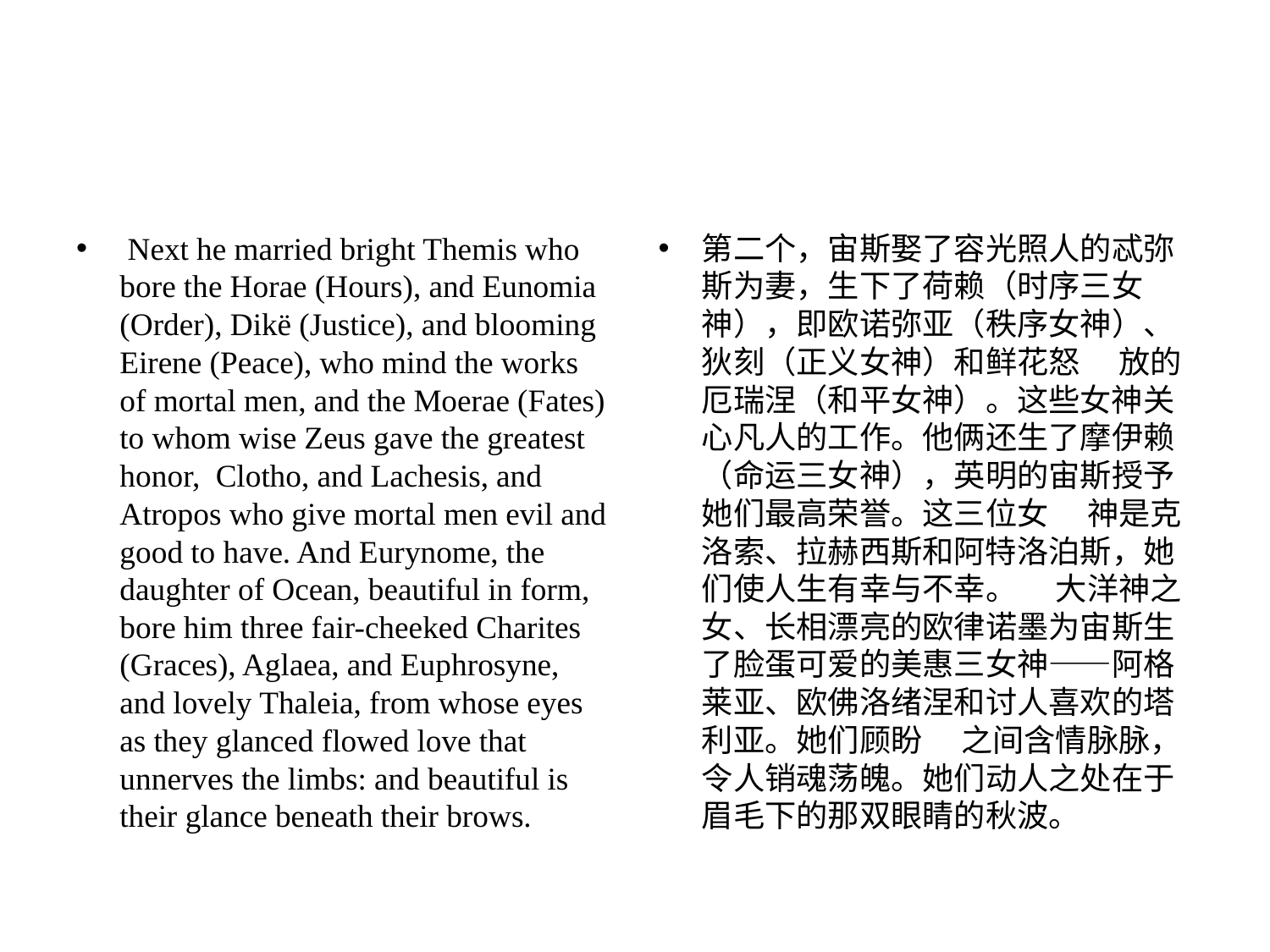

#
 Next he married bright Themis who bore the Horae (Hours), and Eunomia (Order), Dikë (Justice), and blooming Eirene (Peace), who mind the works of mortal men, and the Moerae (Fates) to whom wise Zeus gave the greatest honor,  Clotho, and Lachesis, and Atropos who give mortal men evil and good to have. And Eurynome, the daughter of Ocean, beautiful in form, bore him three fair-cheeked Charites (Graces), Aglaea, and Euphrosyne, and lovely Thaleia, from whose eyes as they glanced flowed love that unnerves the limbs: and beautiful is their glance beneath their brows.
第⼆个，宙斯娶了容光照⼈的忒弥斯为妻，⽣下了荷赖（时序三⼥神），即欧诺弥亚（秩序⼥神）、狄刻（正义⼥神）和鲜花怒 　放的厄瑞涅（和平⼥神）。这些⼥神关⼼凡⼈的⼯作。他俩还⽣了摩伊赖（命运三⼥神），英明的宙斯授予她们最⾼荣誉。这三位⼥ 　神是克洛索、拉赫西斯和阿特洛泊斯，她们使⼈⽣有幸与不幸。 　⼤洋神之⼥、长相漂亮的欧律诺墨为宙斯⽣了脸蛋可爱的美惠三⼥神——阿格莱亚、欧佛洛绪涅和讨⼈喜欢的塔利亚。她们顾盼 　之间含情脉脉，令⼈销魂荡魄。她们动⼈之处在于眉⽑下的那双眼睛的秋波。